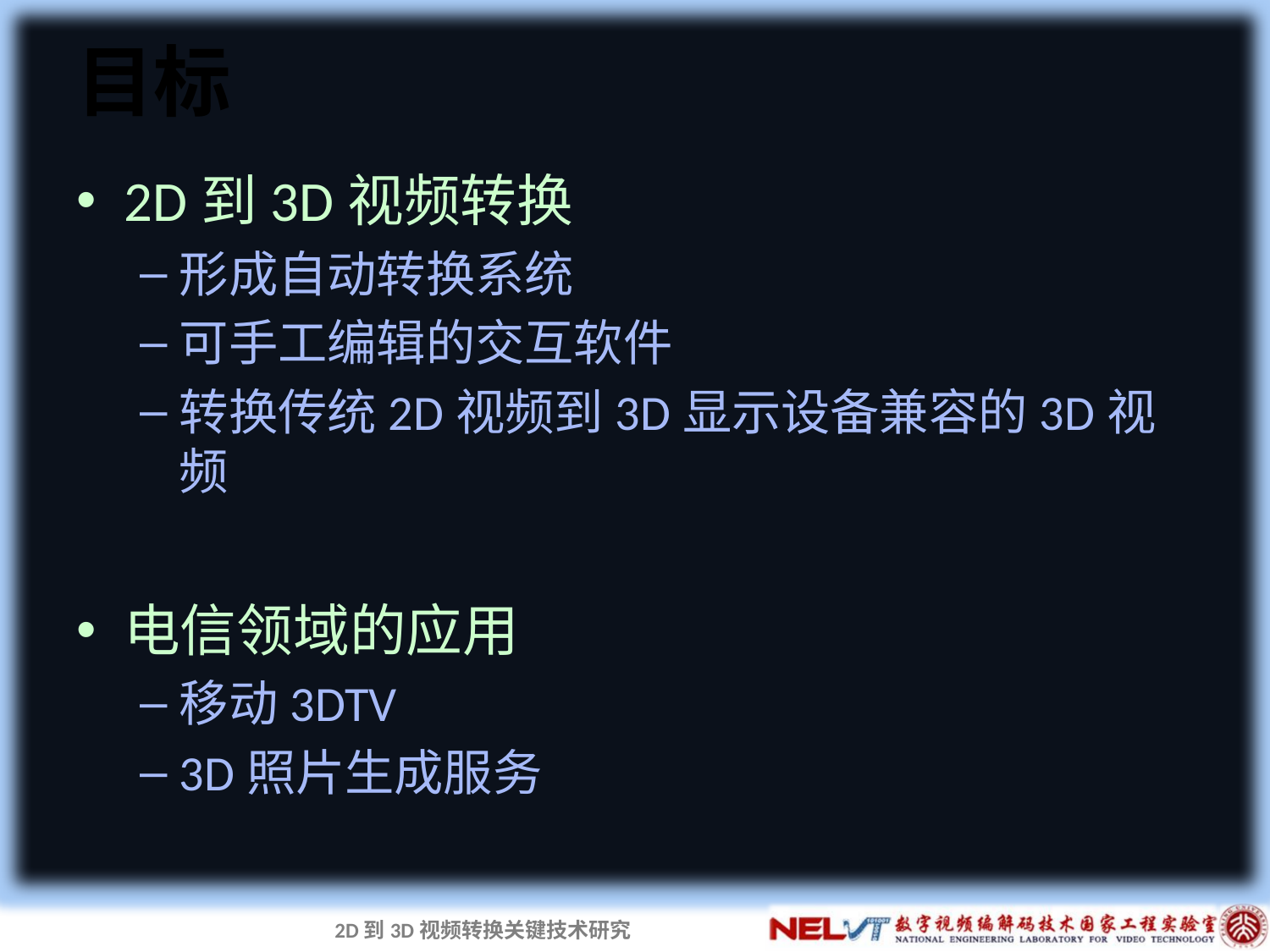

# 目标
2D到3D视频转换
形成自动转换系统
可手工编辑的交互软件
转换传统2D视频到3D显示设备兼容的3D视频

电信领域的应用
移动3DTV
3D照片生成服务